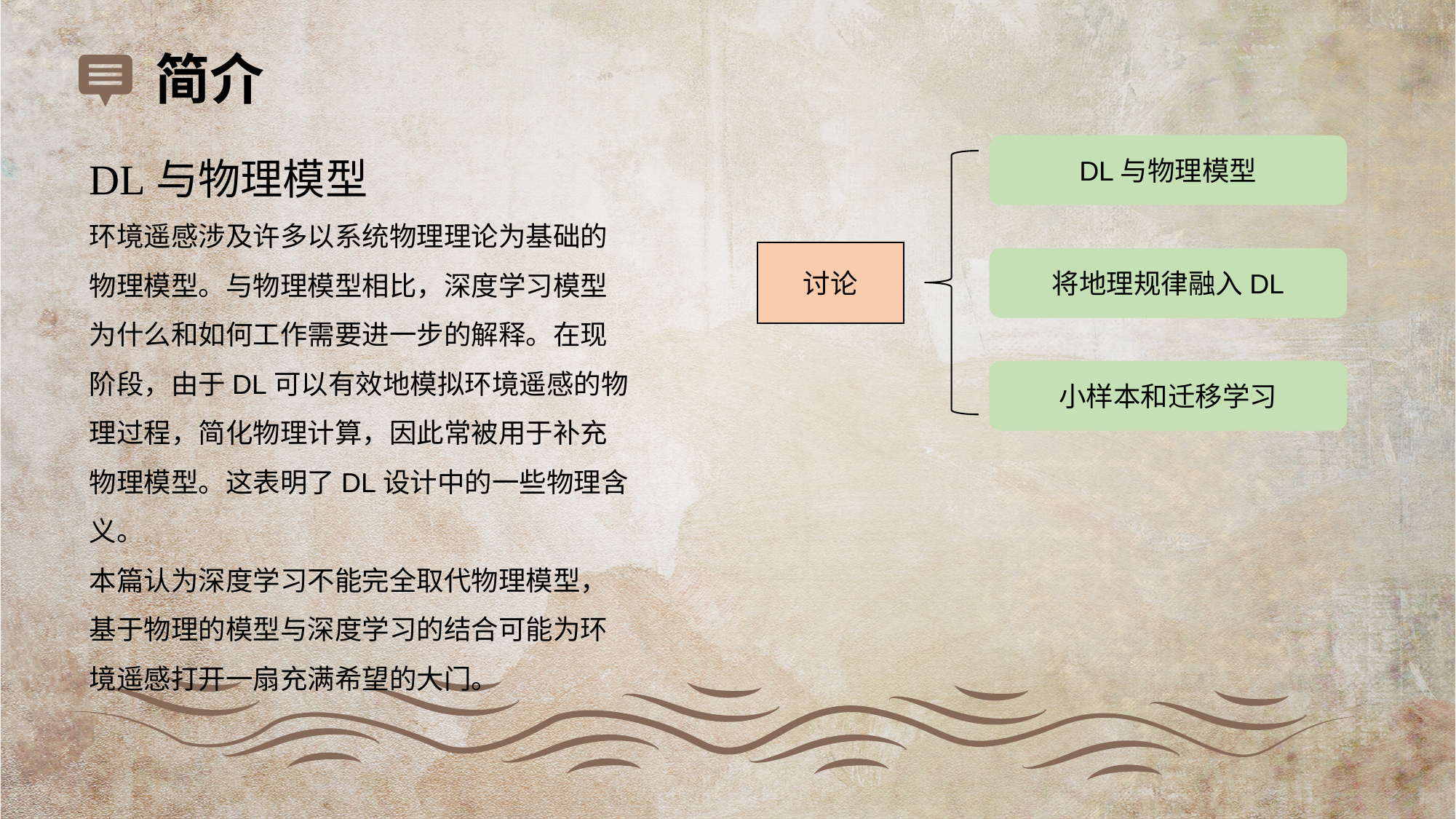

简介

DL与物理模型
环境遥感涉及许多以系统物理理论为基础的物理模型。与物理模型相比，深度学习模型为什么和如何工作需要进一步的解释。在现阶段，由于DL可以有效地模拟环境遥感的物理过程，简化物理计算，因此常被用于补充物理模型。这表明了DL设计中的一些物理含义。
本篇认为深度学习不能完全取代物理模型，基于物理的模型与深度学习的结合可能为环境遥感打开一扇充满希望的大门。
DL与物理模型

讨论
将地理规律融入DL
小样本和迁移学习